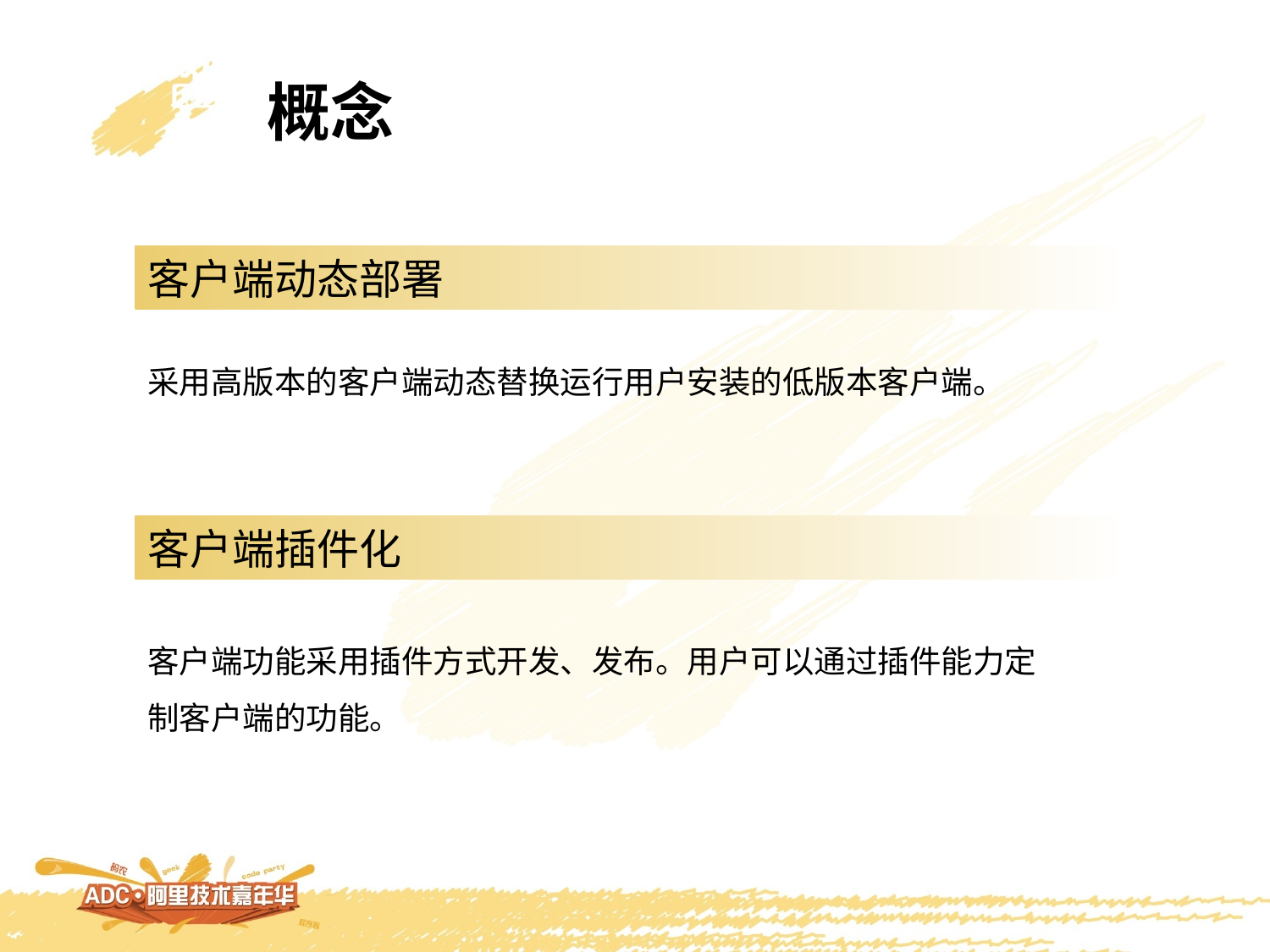

概念
客户端动态部署
采用高版本的客户端动态替换运行用户安装的低版本客户端。
客户端插件化
客户端功能采用插件方式开发、发布。用户可以通过插件能力定制客户端的功能。